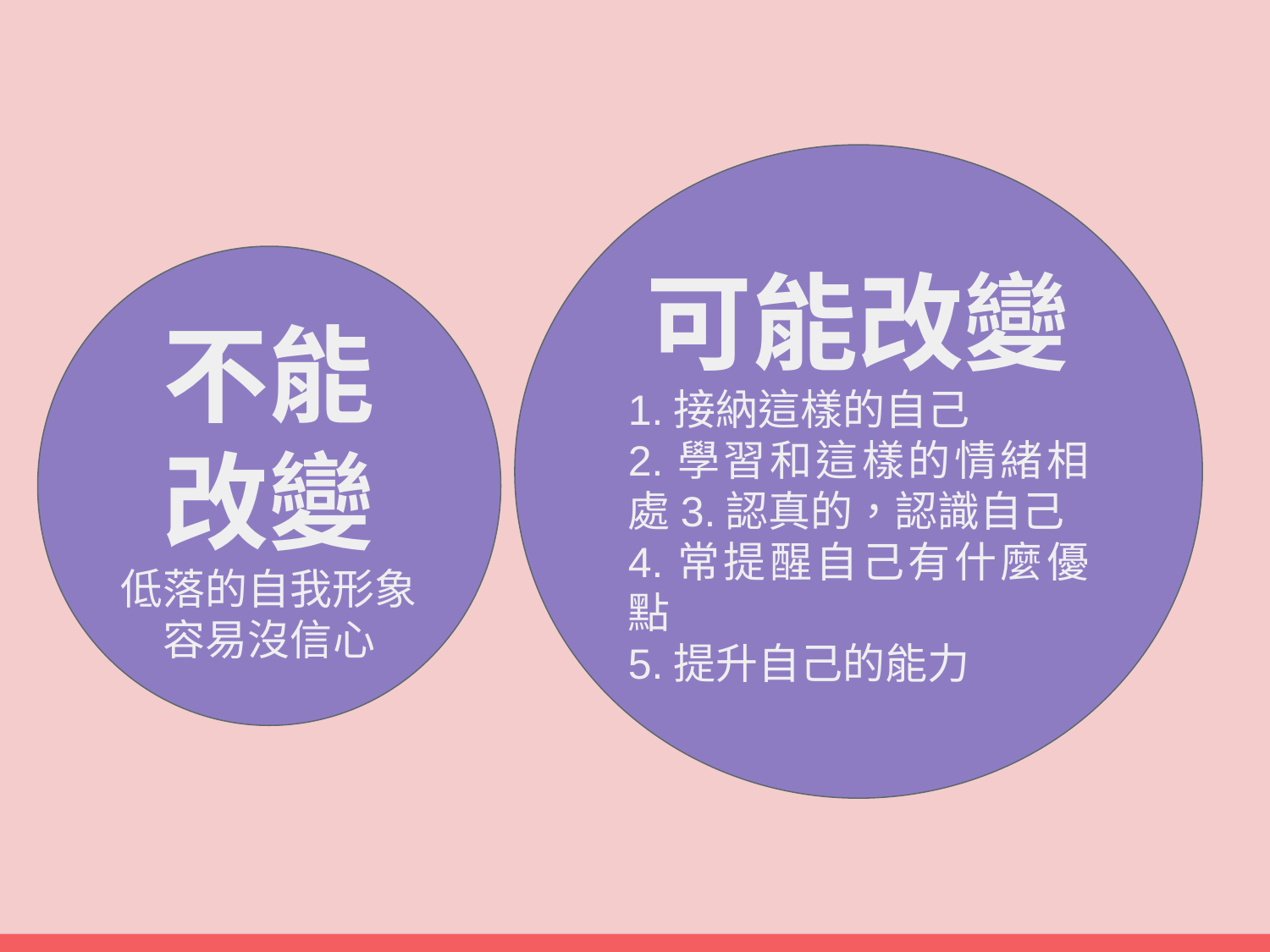

可能改變
1.接納這樣的自己
2.學習和這樣的情緒相處3.認真的，認識自己
4.常提醒自己有什麼優點
5.提升自己的能力
不能
改變
低落的自我形象
容易沒信心